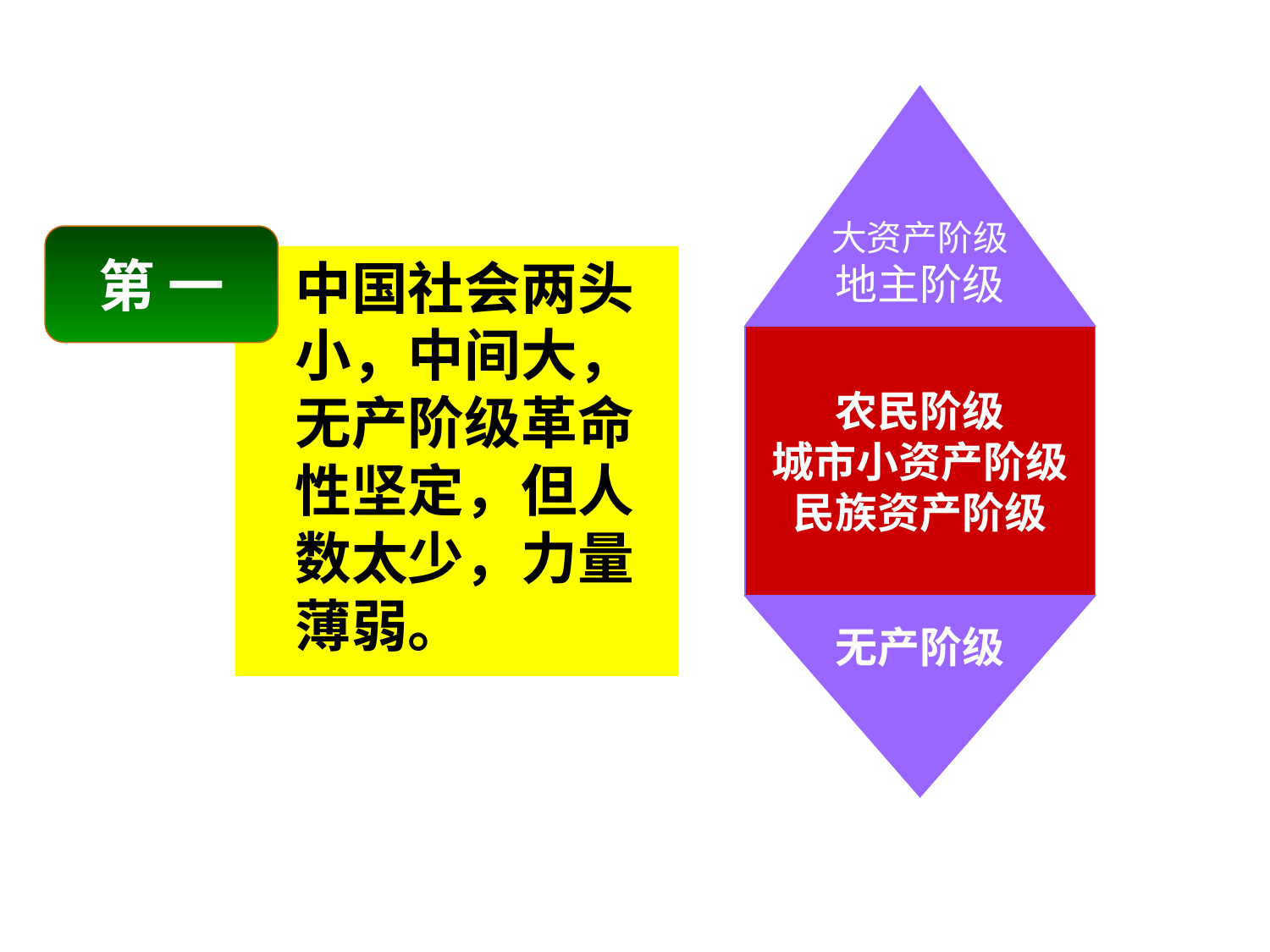

大资产阶级
地主阶级

第 一
中国社会两头小，中间大，无产阶级革命性坚定，但人数太少，力量薄弱。
农民阶级
城市小资产阶级
民族资产阶级
无产阶级